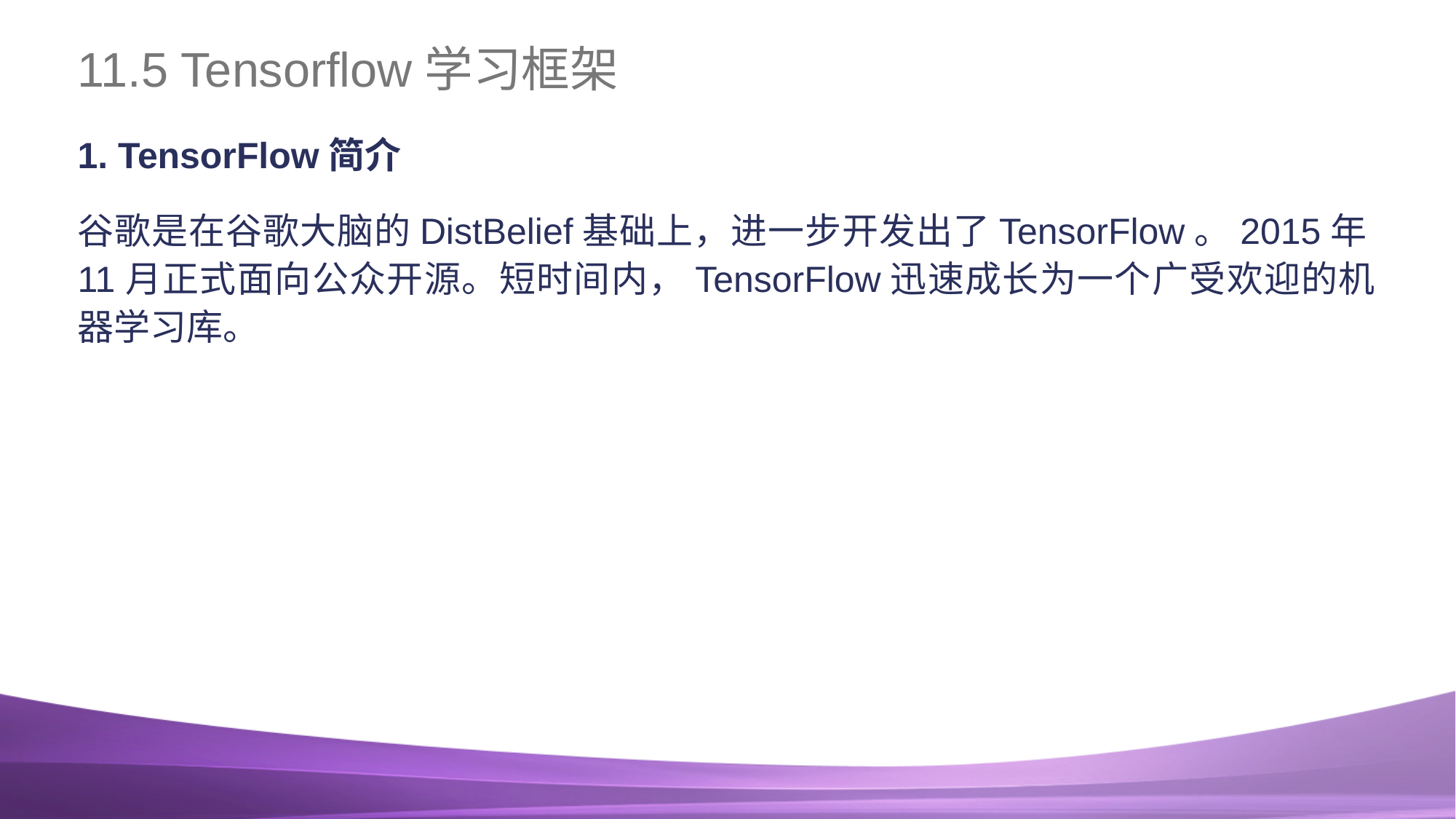

# 11.5 Tensorflow学习框架
1. TensorFlow简介
谷歌是在谷歌大脑的DistBelief基础上，进一步开发出了TensorFlow。2015年11月正式面向公众开源。短时间内，TensorFlow迅速成长为一个广受欢迎的机器学习库。